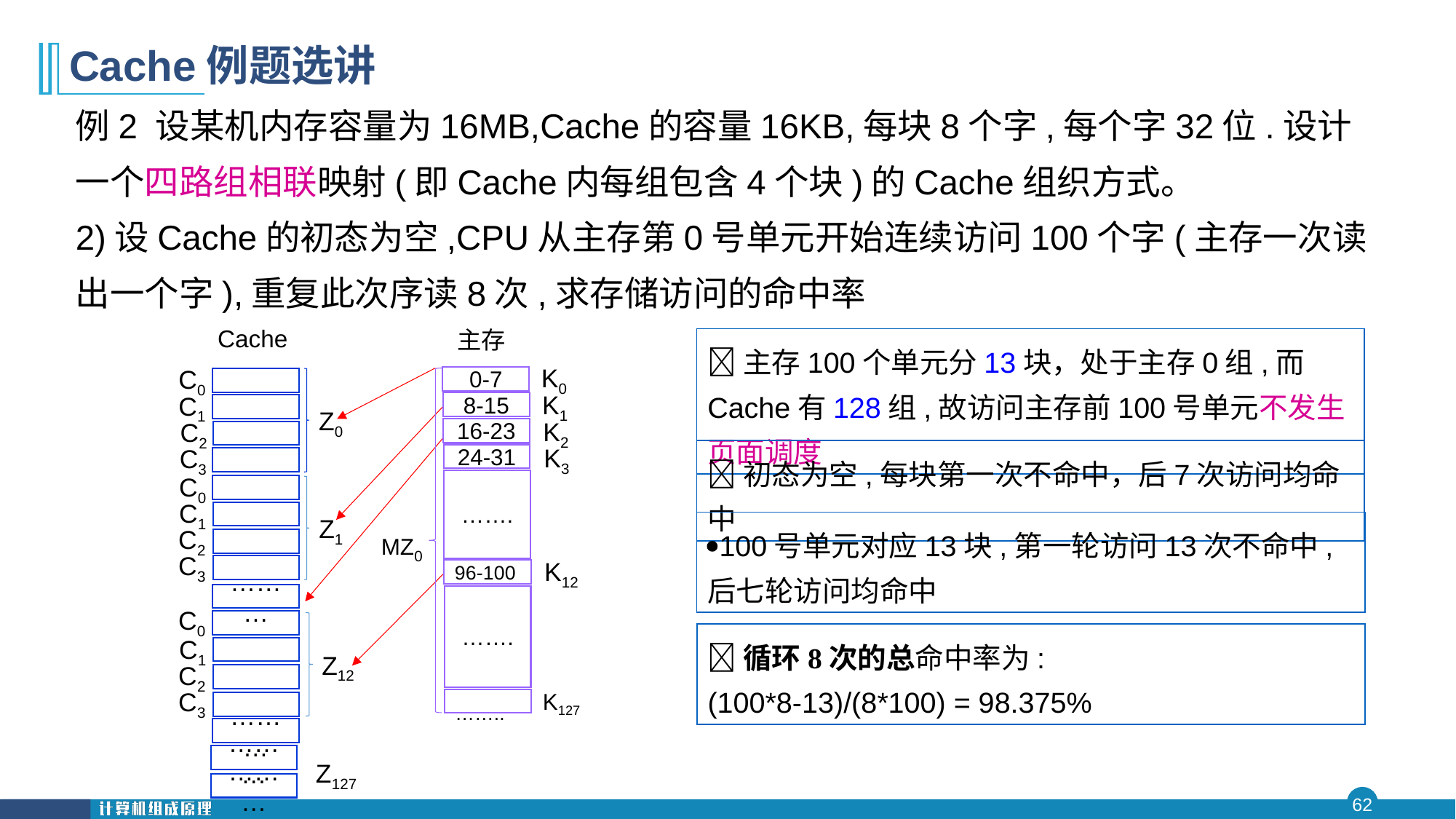

第四 章
# Cache例题选讲
例2 设某机内存容量为16MB,Cache的容量16KB,每块8个字,每个字32位.设计一个四路组相联映射(即Cache内每组包含4个块)的Cache组织方式。
2)设Cache的初态为空,CPU从主存第0号单元开始连续访问100个字(主存一次读出一个字),重复此次序读8次,求存储访问的命中率
Cache
主存
•主存100个单元分13块，处于主存0组,而Cache有128组,故访问主存前100号单元不发生页面调度
K0
0-7

K1
8-15
K2
16-23
K3
24-31
…….
MZ0
K12
96-100
…….
K127
   ……..
C0

Z0

C1

C2

C3

C0

Z1
C1

C2

C3

………
C0

Z12
C1

C2

C3

………
………
Z127
………
•初态为空,每块第一次不命中，后7次访问均命中
•100号单元对应13块,第一轮访问13次不命中,后七轮访问均命中
•循环8次的总命中率为:
(100*8-13)/(8*100) = 98.375%